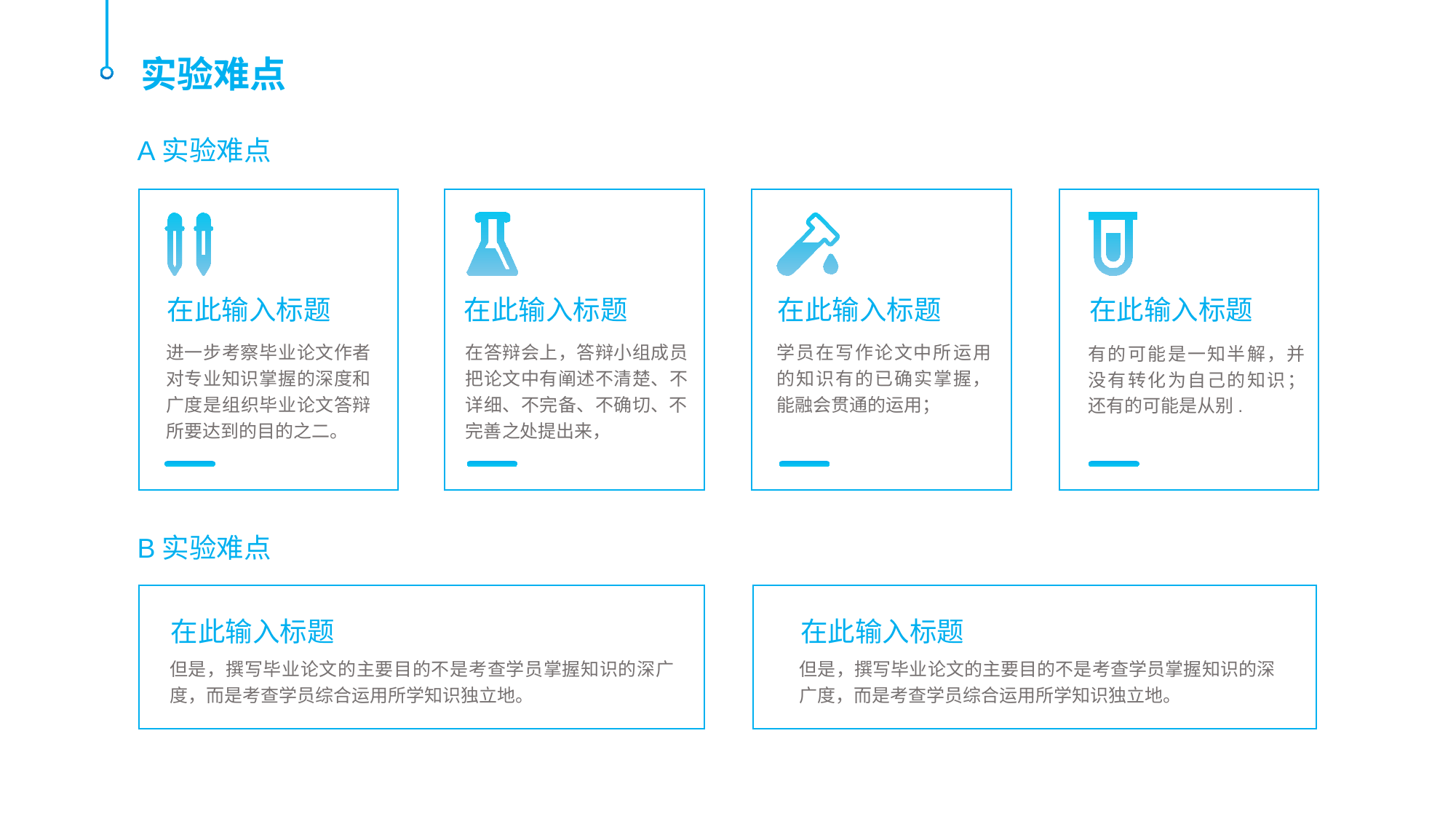

实验难点

A实验难点

在此输入标题
在此输入标题
在此输入标题
在此输入标题
进一步考察毕业论文作者对专业知识掌握的深度和广度是组织毕业论文答辩所要达到的目的之二。
在答辩会上，答辩小组成员把论文中有阐述不清楚、不详细、不完备、不确切、不完善之处提出来，
学员在写作论文中所运用的知识有的已确实掌握，能融会贯通的运用；
有的可能是一知半解，并没有转化为自己的知识；还有的可能是从别.

B实验难点

在此输入标题
在此输入标题
但是，撰写毕业论文的主要目的不是考查学员掌握知识的深广度，而是考查学员综合运用所学知识独立地。
但是，撰写毕业论文的主要目的不是考查学员掌握知识的深广度，而是考查学员综合运用所学知识独立地。